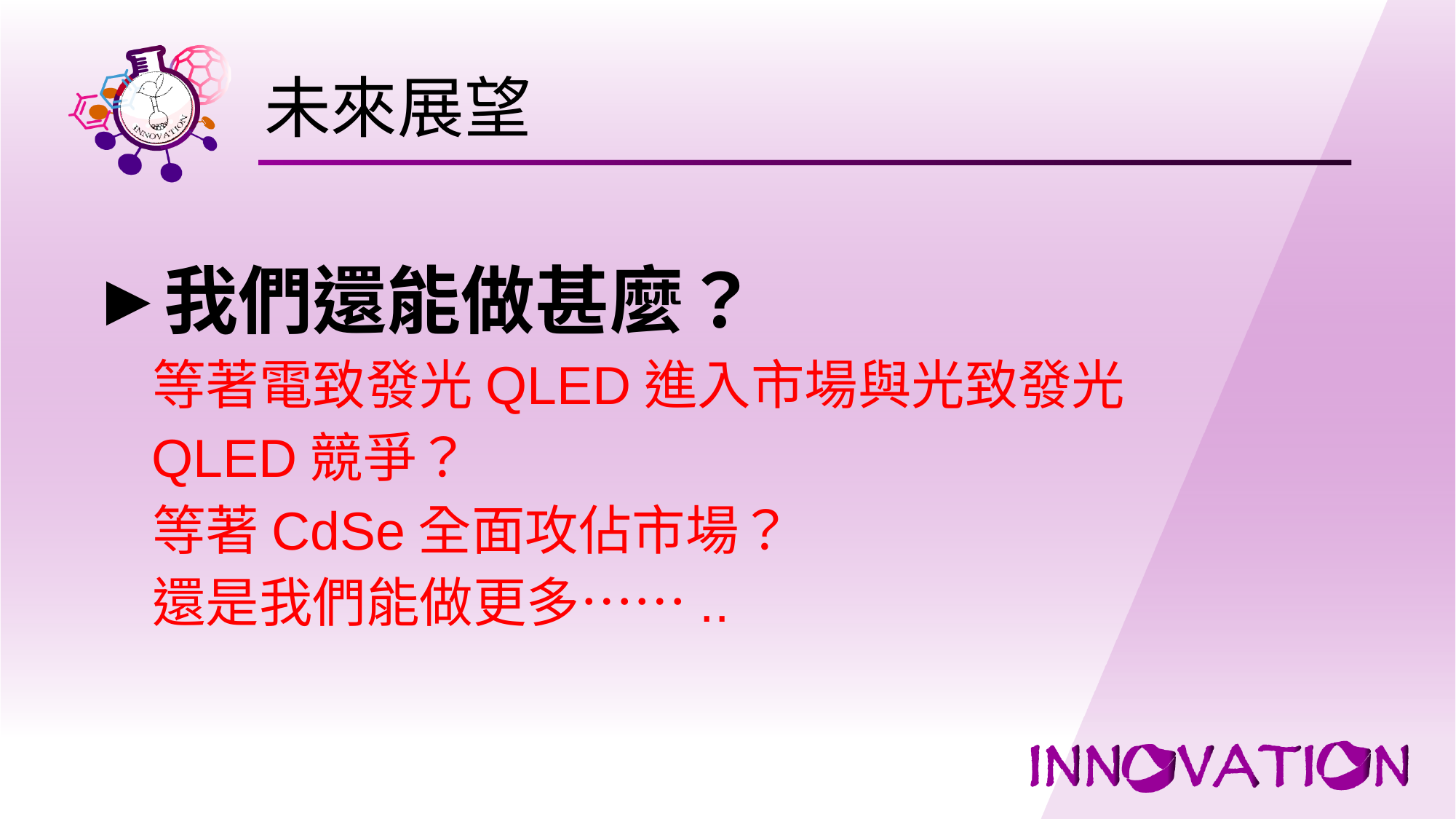

# 未來展望
我們還能做甚麼？
    等著電致發光QLED進入市場與光致發光
    QLED競爭？
    等著CdSe全面攻佔市場？
    還是我們能做更多……..